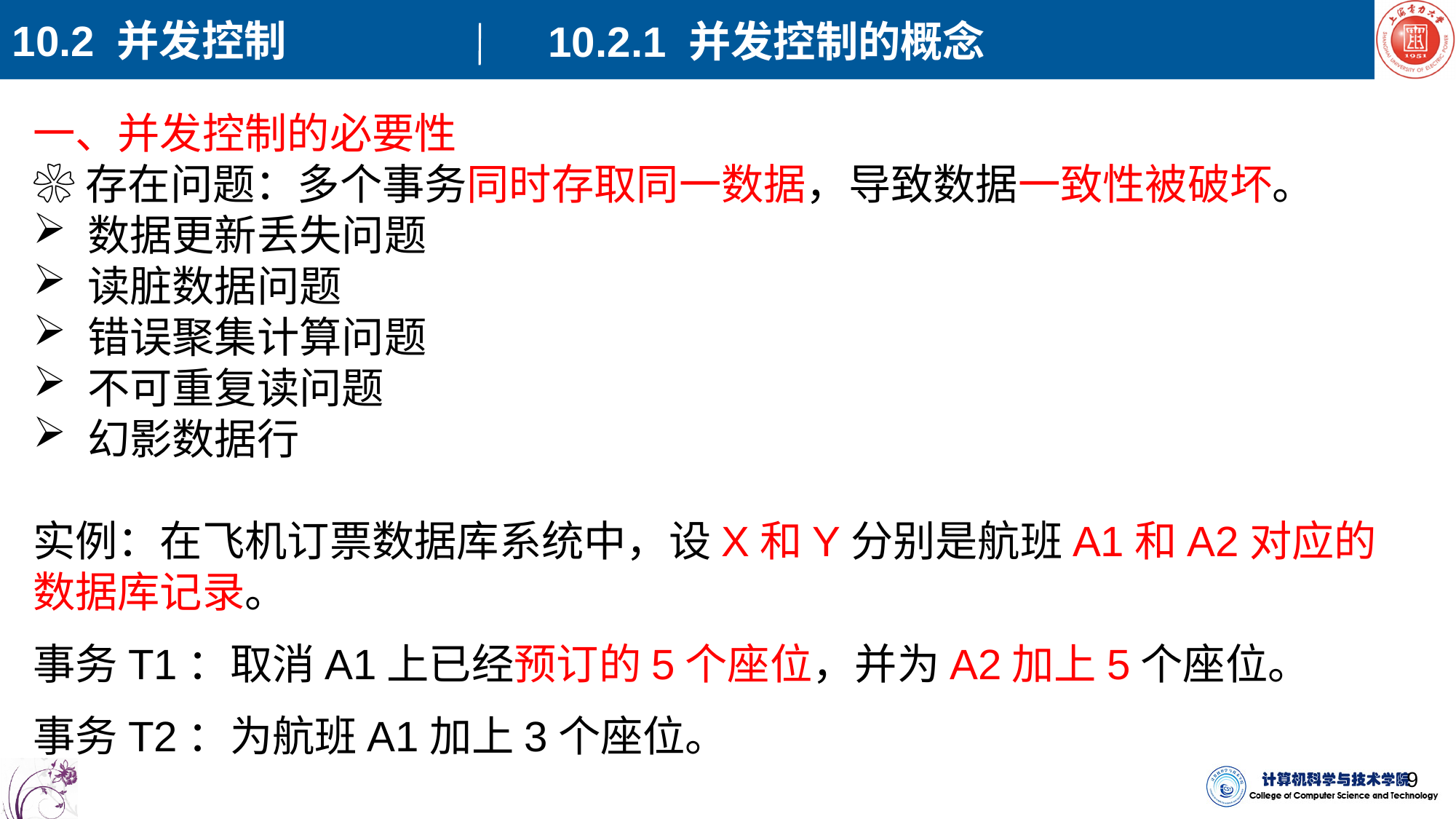

10.2 并发控制
10.2.1 并发控制的概念
一、并发控制的必要性
❀存在问题：多个事务同时存取同一数据，导致数据一致性被破坏。
数据更新丢失问题
读脏数据问题
错误聚集计算问题
不可重复读问题
幻影数据行

实例：在飞机订票数据库系统中，设X和Y分别是航班A1和A2对应的数据库记录。
事务T1：取消A1上已经预订的5个座位，并为A2加上5个座位。
事务T2：为航班A1加上3个座位。
9